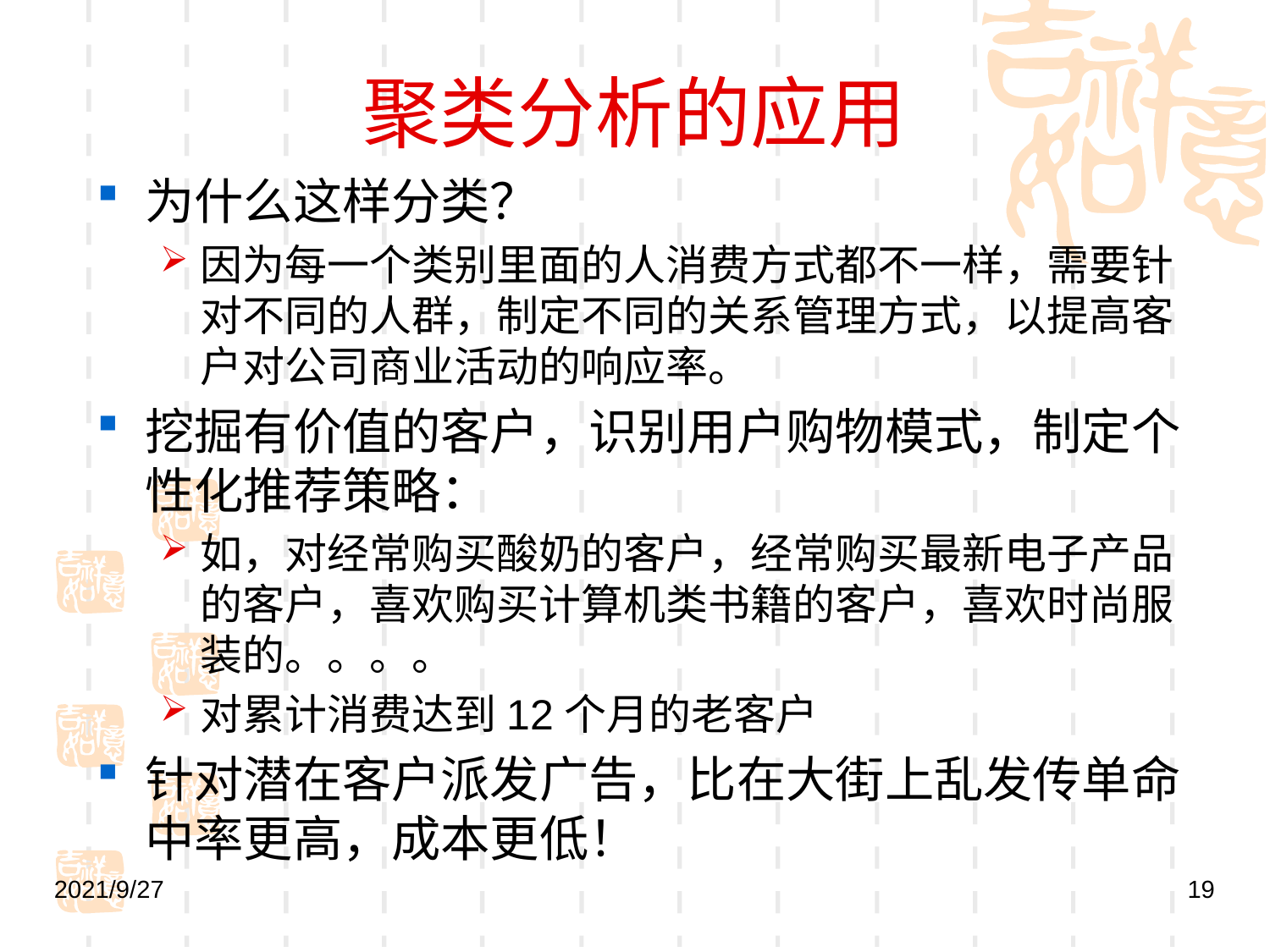

# 聚类分析的应用
为什么这样分类？
因为每一个类别里面的人消费方式都不一样，需要针对不同的人群，制定不同的关系管理方式，以提高客户对公司商业活动的响应率。
挖掘有价值的客户，识别用户购物模式，制定个性化推荐策略：
如，对经常购买酸奶的客户，经常购买最新电子产品的客户，喜欢购买计算机类书籍的客户，喜欢时尚服装的。。。。
对累计消费达到12个月的老客户
针对潜在客户派发广告，比在大街上乱发传单命中率更高，成本更低！

2021/9/27
19